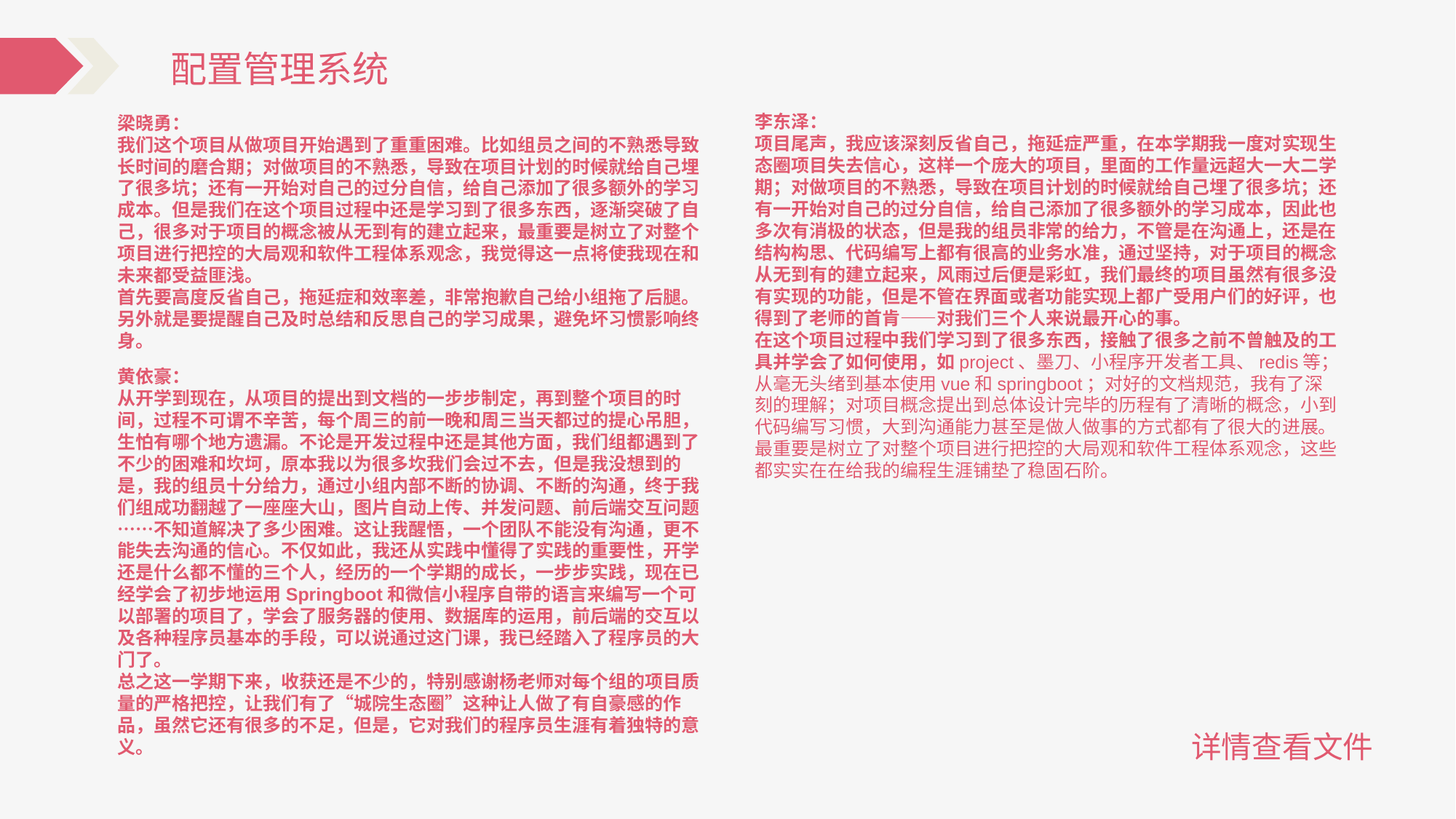

配置管理系统
李东泽：项目尾声，我应该深刻反省自己，拖延症严重，在本学期我一度对实现生态圈项目失去信心，这样一个庞大的项目，里面的工作量远超大一大二学期；对做项目的不熟悉，导致在项目计划的时候就给自己埋了很多坑；还有一开始对自己的过分自信，给自己添加了很多额外的学习成本，因此也多次有消极的状态，但是我的组员非常的给力，不管是在沟通上，还是在结构构思、代码编写上都有很高的业务水准，通过坚持，对于项目的概念从无到有的建立起来，风雨过后便是彩虹，我们最终的项目虽然有很多没有实现的功能，但是不管在界面或者功能实现上都广受用户们的好评，也得到了老师的首肯——对我们三个人来说最开心的事。在这个项目过程中我们学习到了很多东西，接触了很多之前不曾触及的工具并学会了如何使用，如project、墨刀、小程序开发者工具、redis等；从毫无头绪到基本使用vue和springboot；对好的文档规范，我有了深刻的理解；对项目概念提出到总体设计完毕的历程有了清晰的概念，小到代码编写习惯，大到沟通能力甚至是做人做事的方式都有了很大的进展。最重要是树立了对整个项目进行把控的大局观和软件工程体系观念，这些都实实在在给我的编程生涯铺垫了稳固石阶。
梁晓勇：我们这个项目从做项目开始遇到了重重困难。比如组员之间的不熟悉导致长时间的磨合期；对做项目的不熟悉，导致在项目计划的时候就给自己埋了很多坑；还有一开始对自己的过分自信，给自己添加了很多额外的学习成本。但是我们在这个项目过程中还是学习到了很多东西，逐渐突破了自己，很多对于项目的概念被从无到有的建立起来，最重要是树立了对整个项目进行把控的大局观和软件工程体系观念，我觉得这一点将使我现在和未来都受益匪浅。首先要高度反省自己，拖延症和效率差，非常抱歉自己给小组拖了后腿。另外就是要提醒自己及时总结和反思自己的学习成果，避免坏习惯影响终身。
黄依豪：从开学到现在，从项目的提出到文档的一步步制定，再到整个项目的时间，过程不可谓不辛苦，每个周三的前一晚和周三当天都过的提心吊胆，生怕有哪个地方遗漏。不论是开发过程中还是其他方面，我们组都遇到了不少的困难和坎坷，原本我以为很多坎我们会过不去，但是我没想到的是，我的组员十分给力，通过小组内部不断的协调、不断的沟通，终于我们组成功翻越了一座座大山，图片自动上传、并发问题、前后端交互问题……不知道解决了多少困难。这让我醒悟，一个团队不能没有沟通，更不能失去沟通的信心。不仅如此，我还从实践中懂得了实践的重要性，开学还是什么都不懂的三个人，经历的一个学期的成长，一步步实践，现在已经学会了初步地运用Springboot和微信小程序自带的语言来编写一个可以部署的项目了，学会了服务器的使用、数据库的运用，前后端的交互以及各种程序员基本的手段，可以说通过这门课，我已经踏入了程序员的大门了。总之这一学期下来，收获还是不少的，特别感谢杨老师对每个组的项目质量的严格把控，让我们有了“城院生态圈”这种让人做了有自豪感的作品，虽然它还有很多的不足，但是，它对我们的程序员生涯有着独特的意义。
详情查看文件